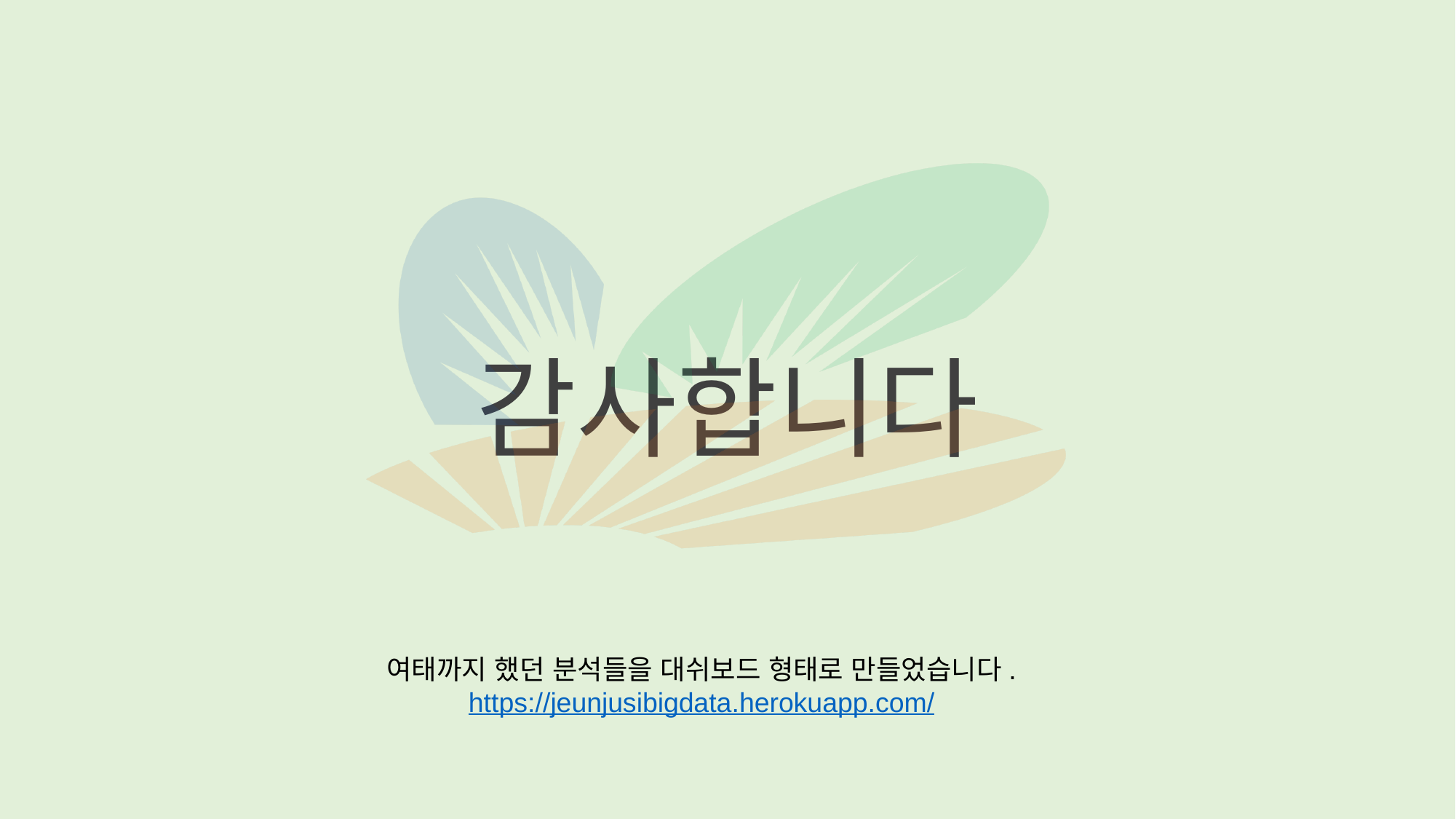

감사합니다

여태까지 했던 분석들을 대쉬보드 형태로 만들었습니다.
https://jeunjusibigdata.herokuapp.com/